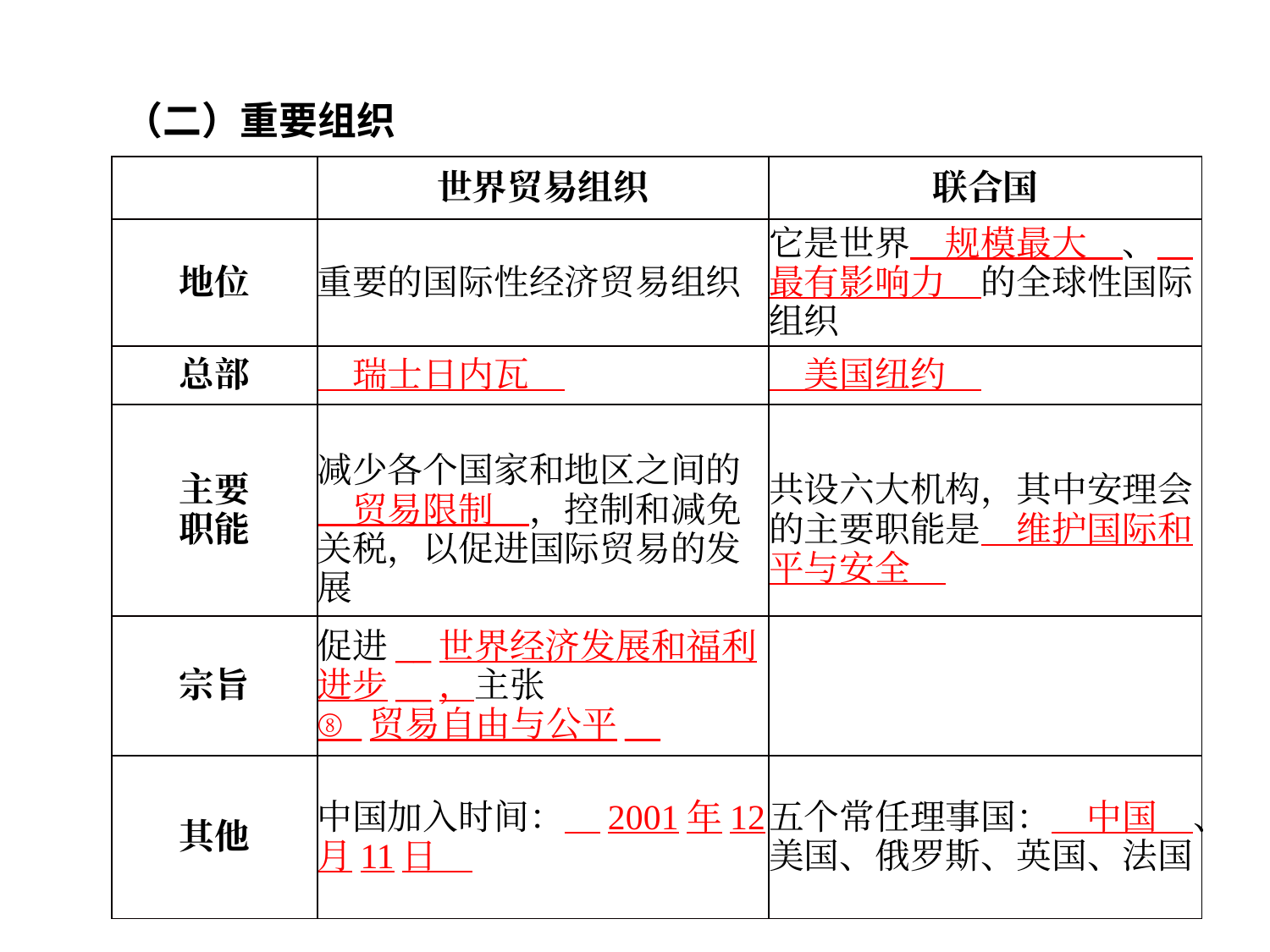

（二）重要组织

|  | 世界贸易组织 | 联合国 |
| --- | --- | --- |
| 地位 | 重要的国际性经济贸易组织 | 它是世界　规模最大　、　最有影响力　的全球性国际组织 |
| 总部 | 瑞士日内瓦 | 美国纽约 |
| 主要 职能 | 减少各个国家和地区之间的　贸易限制　，控制和减免关税，以促进国际贸易的发展 | 共设六大机构，其中安理会的主要职能是　维护国际和平与安全 |
| 宗旨 | 促进\_\_世界经济发展和福利进步\_\_，主张 ⑧\_贸易自由与公平\_\_ |  |
| 其他 | 中国加入时间：　2001年12月11日 | 五个常任理事国：　中国　、美国、俄罗斯、英国、法国 |